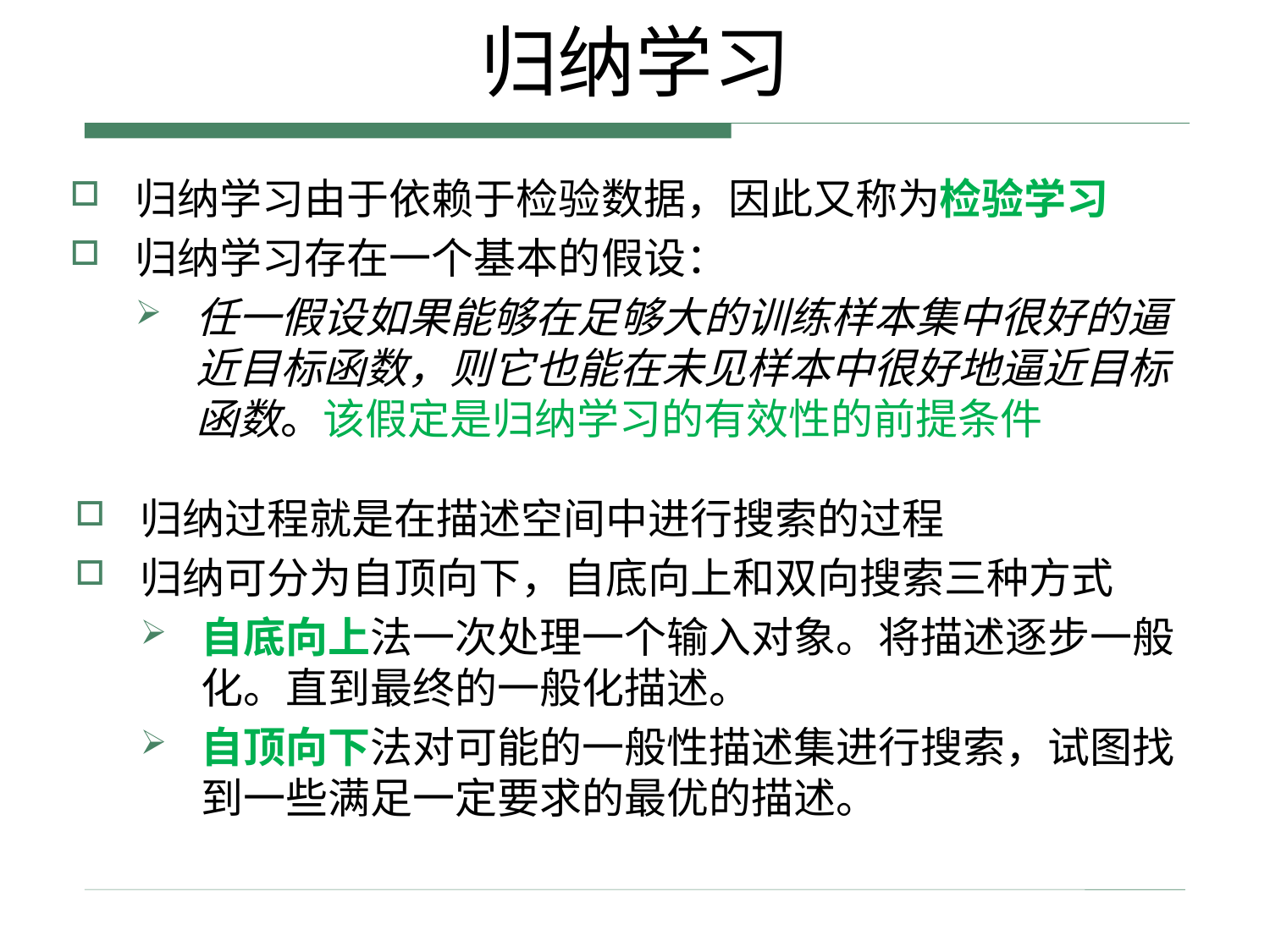

# 归纳学习
归纳学习由于依赖于检验数据，因此又称为检验学习
归纳学习存在一个基本的假设：
任一假设如果能够在足够大的训练样本集中很好的逼近目标函数，则它也能在未见样本中很好地逼近目标函数。该假定是归纳学习的有效性的前提条件
归纳过程就是在描述空间中进行搜索的过程
归纳可分为自顶向下，自底向上和双向搜索三种方式
自底向上法一次处理一个输入对象。将描述逐步一般化。直到最终的一般化描述。
自顶向下法对可能的一般性描述集进行搜索，试图找到一些满足一定要求的最优的描述。

7